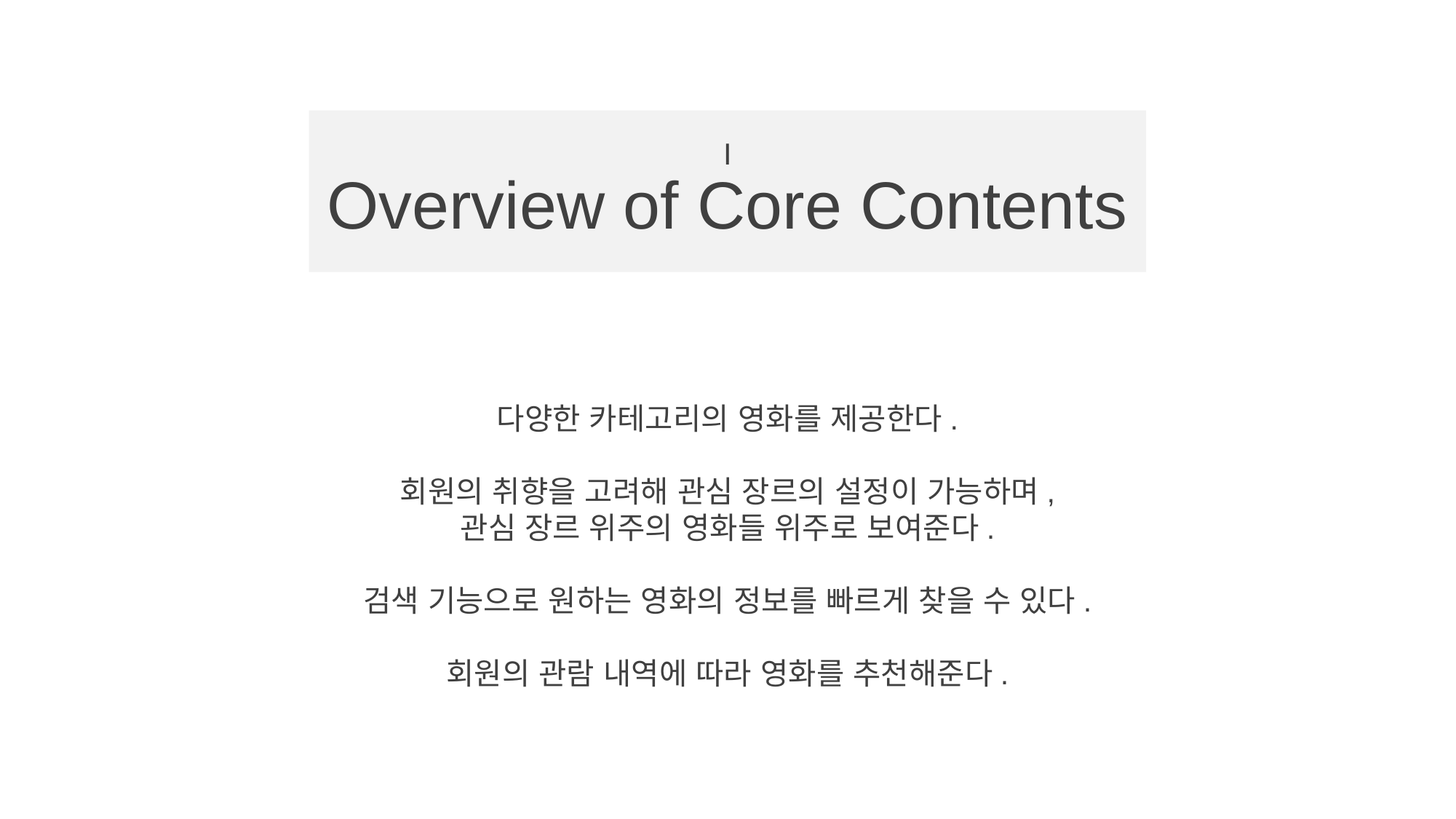

I
Overview of Core Contents
다양한 카테고리의 영화를 제공한다.

회원의 취향을 고려해 관심 장르의 설정이 가능하며,
관심 장르 위주의 영화들 위주로 보여준다.

검색 기능으로 원하는 영화의 정보를 빠르게 찾을 수 있다.

회원의 관람 내역에 따라 영화를 추천해준다.